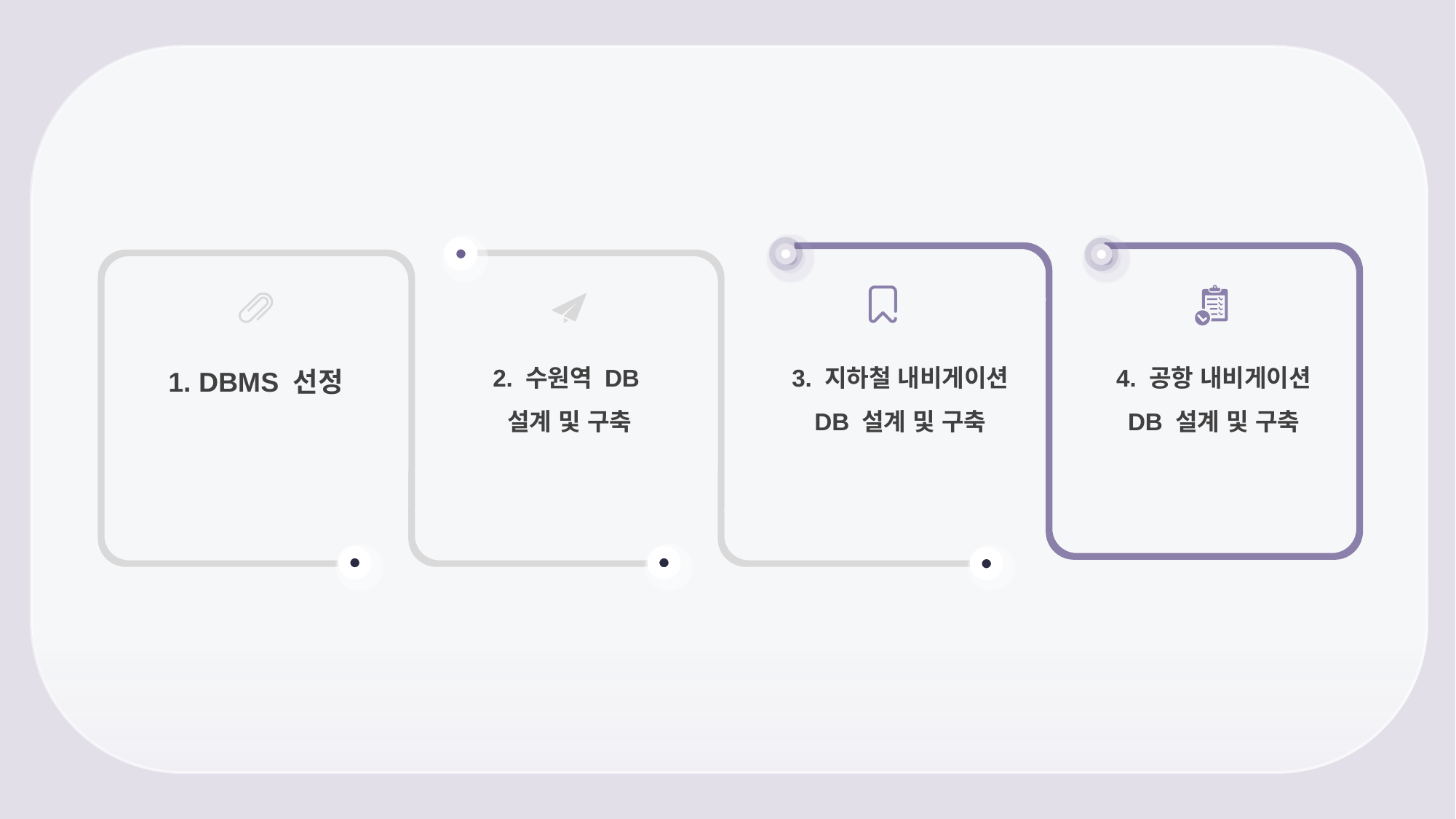

1. DBMS 선정
2. 수원역 DB
설계 및 구축
3. 지하철 내비게이션 DB 설계 및 구축
4. 공항 내비게이션 DB 설계 및 구축